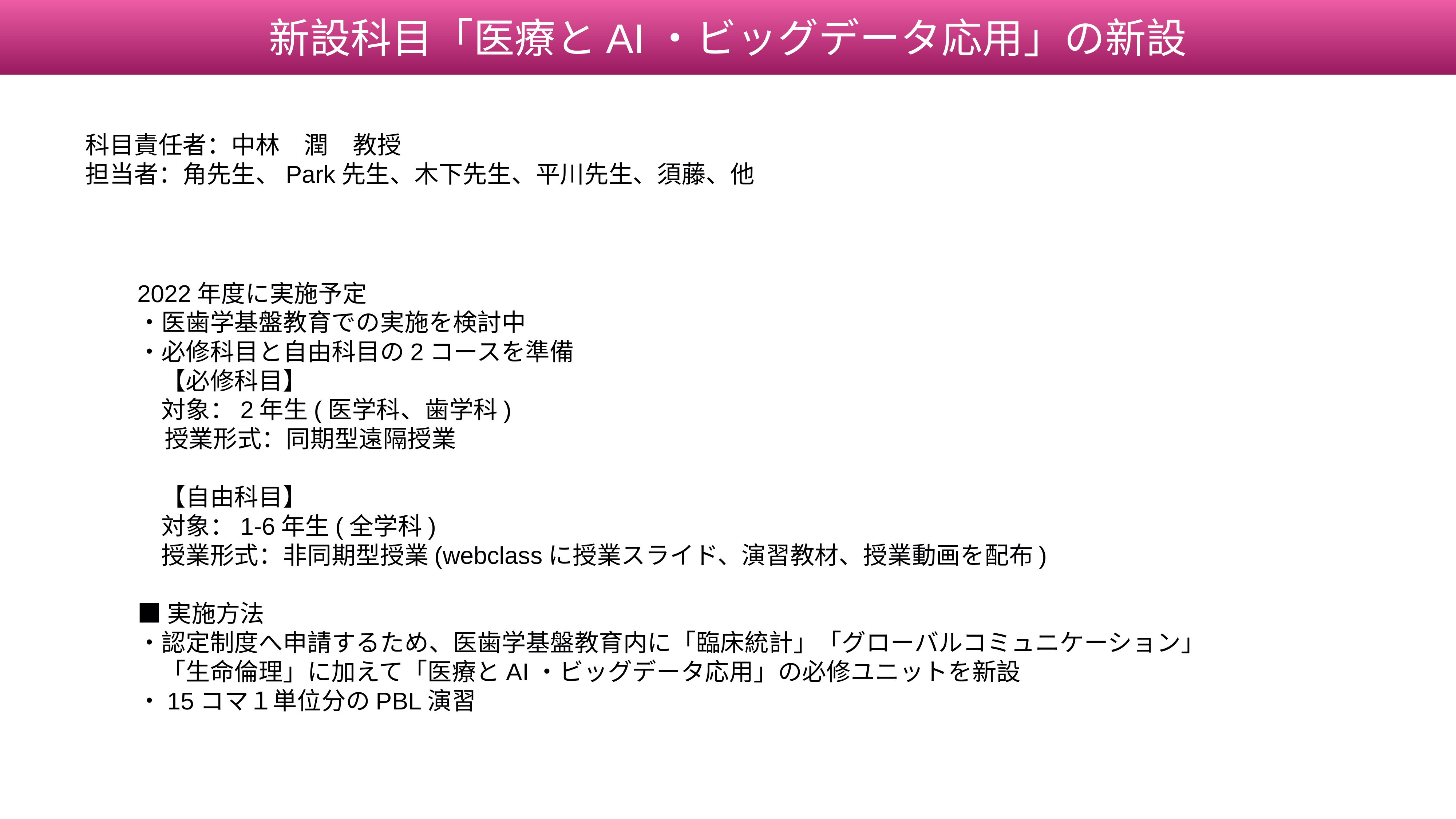

新設科目「医療とAI・ビッグデータ応用」の新設
科目責任者：中林　潤　教授
担当者：角先生、Park先生、木下先生、平川先生、須藤、他
2022年度に実施予定
・医歯学基盤教育での実施を検討中
・必修科目と自由科目の2コースを準備
　【必修科目】
　対象：2年生(医学科、歯学科)
授業形式：同期型遠隔授業

　【自由科目】
　対象：1-6年生(全学科)
　授業形式：非同期型授業(webclassに授業スライド、演習教材、授業動画を配布)

■実施方法
・認定制度へ申請するため、医歯学基盤教育内に「臨床統計」「グローバルコミュニケーション」
　「生命倫理」に加えて「医療とAI・ビッグデータ応用」の必修ユニットを新設
・15コマ１単位分のPBL演習